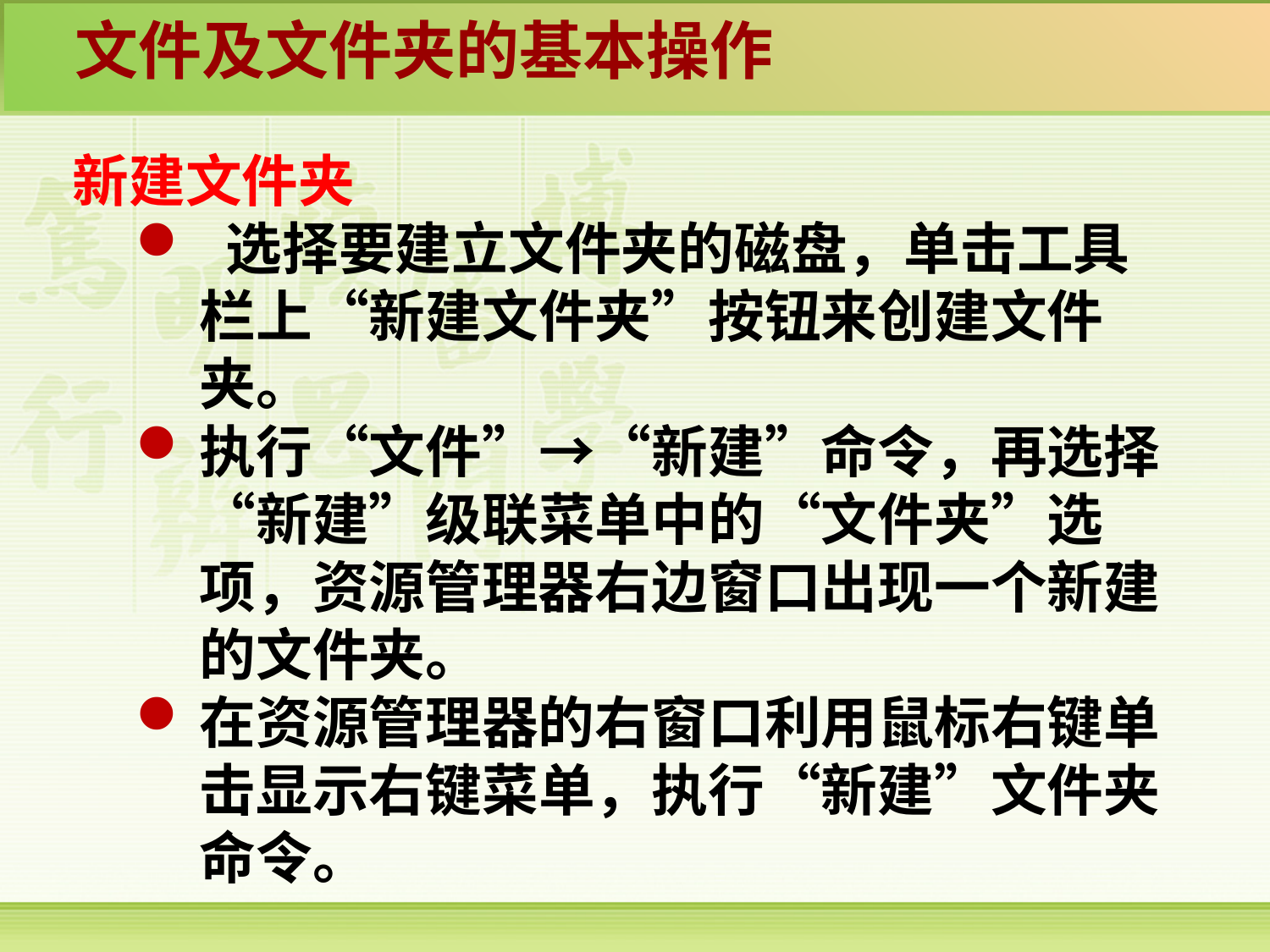

文件及文件夹的基本操作

新建文件夹
 选择要建立文件夹的磁盘，单击工具栏上“新建文件夹”按钮来创建文件夹。
执行“文件”→“新建”命令，再选择“新建”级联菜单中的“文件夹”选项，资源管理器右边窗口出现一个新建的文件夹。
在资源管理器的右窗口利用鼠标右键单击显示右键菜单，执行“新建”文件夹命令。

43